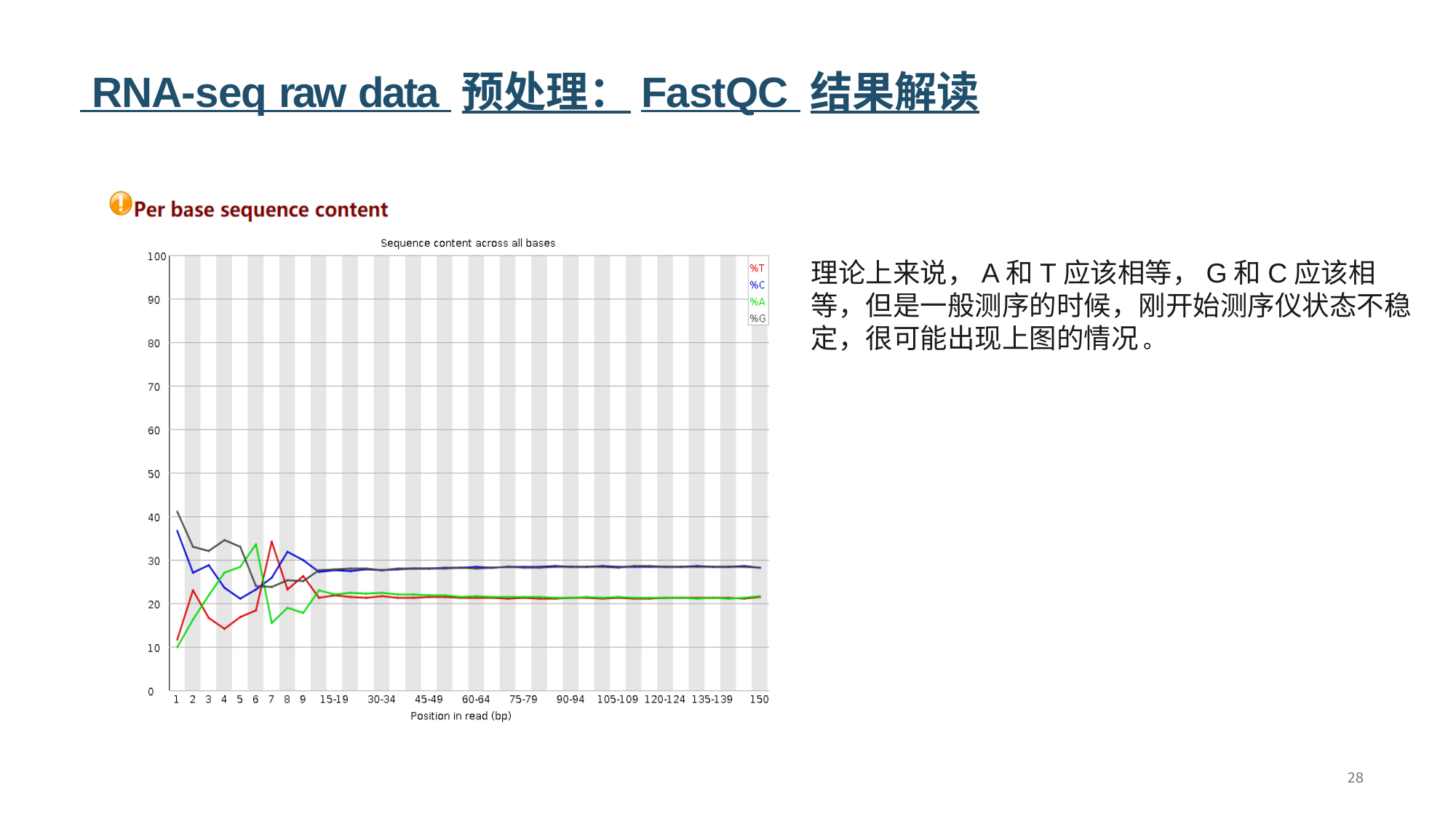

# RNA-seq raw data 预处理：FastQC 结果解读

理论上来说，A和T应该相等，G和C应该相等，但是一般测序的时候，刚开始测序仪状态不稳定，很可能出现上图的情况 。
28